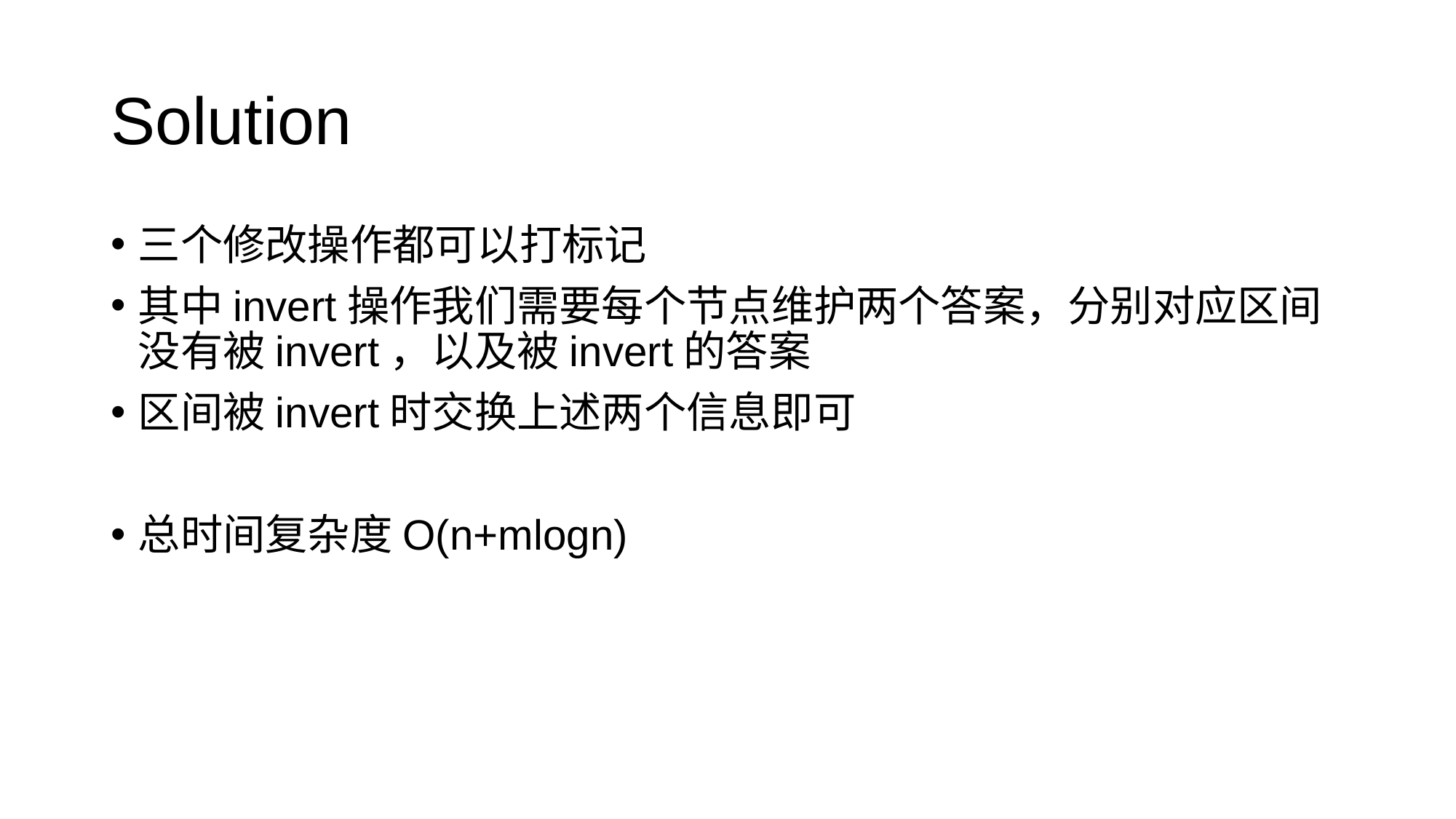

# Solution
三个修改操作都可以打标记
其中invert操作我们需要每个节点维护两个答案，分别对应区间没有被invert，以及被invert的答案
区间被invert时交换上述两个信息即可

总时间复杂度O(n+mlogn)